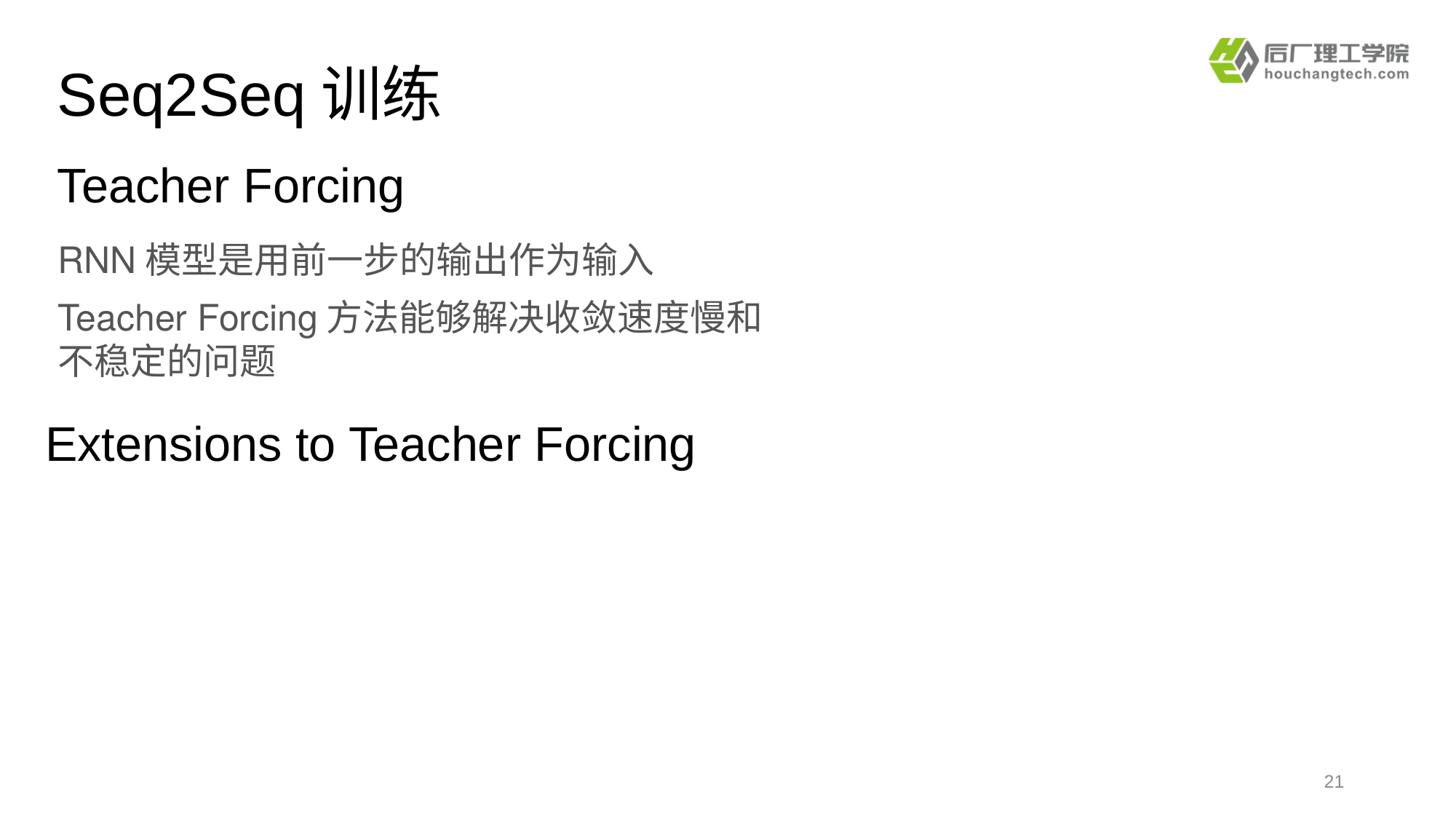

Seq2Seq训练
Teacher Forcing
RNN模型是用前一步的输出作为输入
Teacher Forcing方法能够解决收敛速度慢和不稳定的问题
Extensions to Teacher Forcing
21